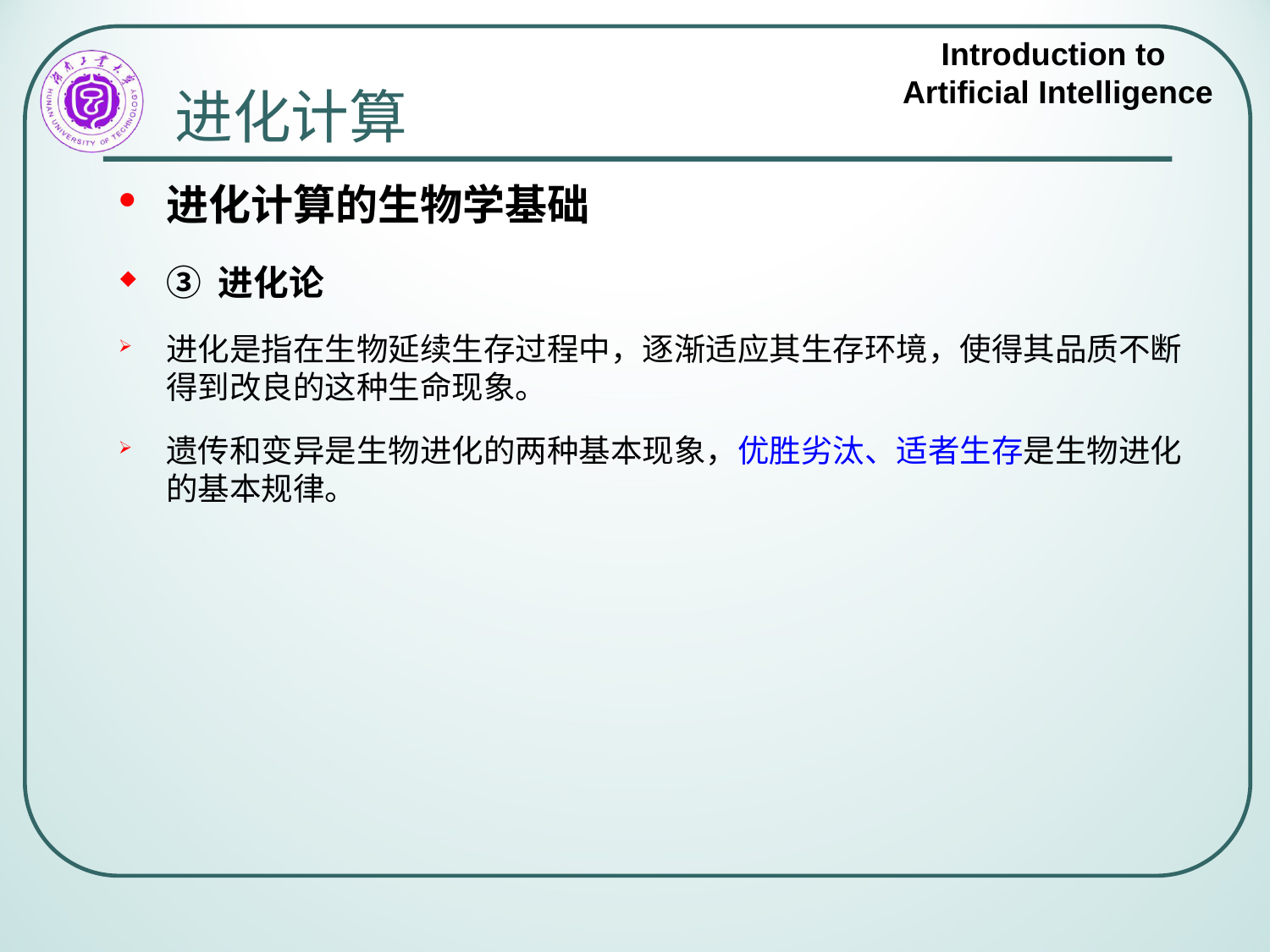

# 进化计算
进化计算的生物学基础

③ 进化论

进化是指在生物延续生存过程中，逐渐适应其生存环境，使得其品质不断得到改良的这种生命现象。

遗传和变异是生物进化的两种基本现象，优胜劣汰、适者生存是生物进化的基本规律。